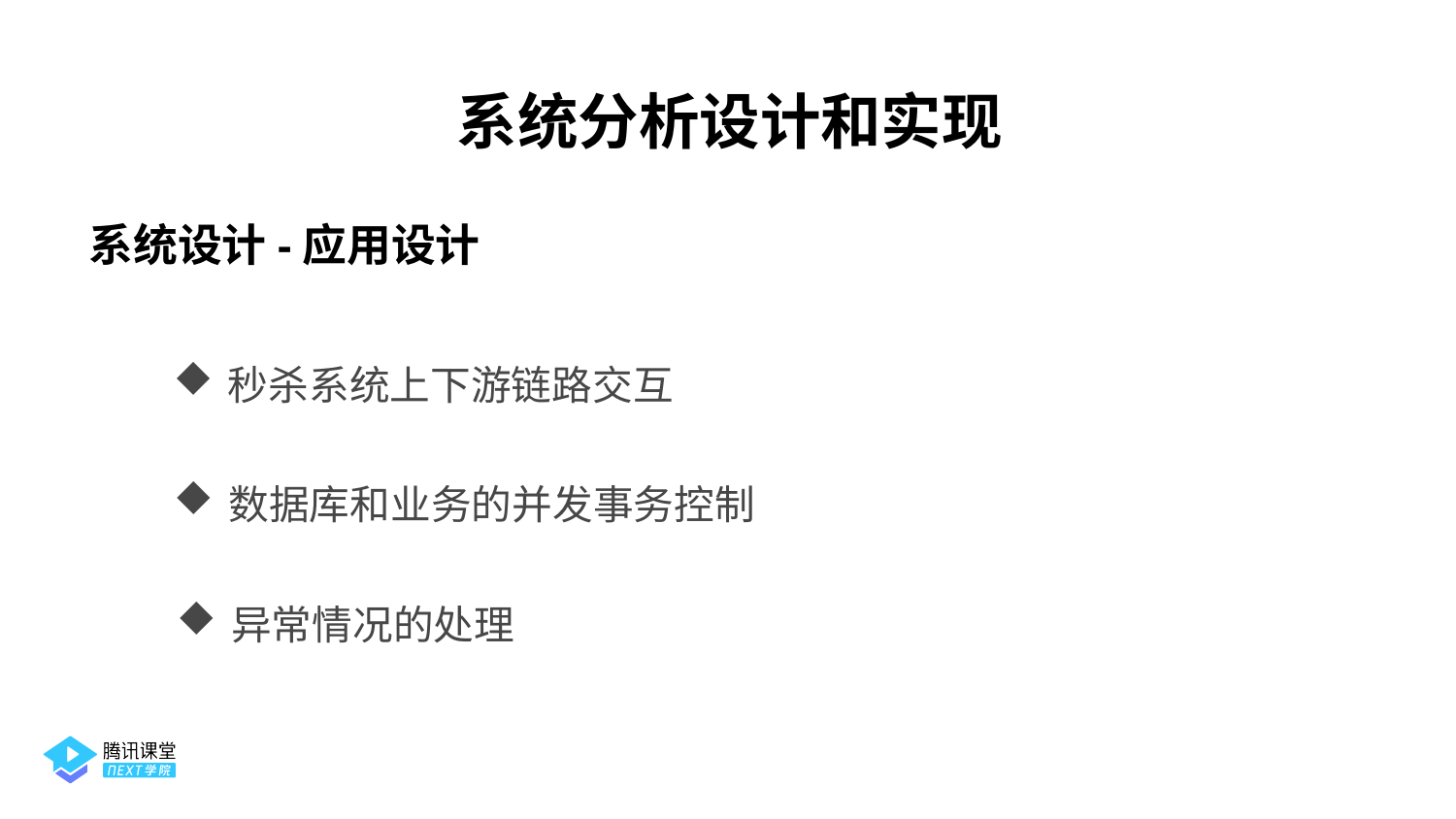

系统分析设计和实现
系统设计-应用设计
秒杀系统上下游链路交互
数据库和业务的并发事务控制
异常情况的处理